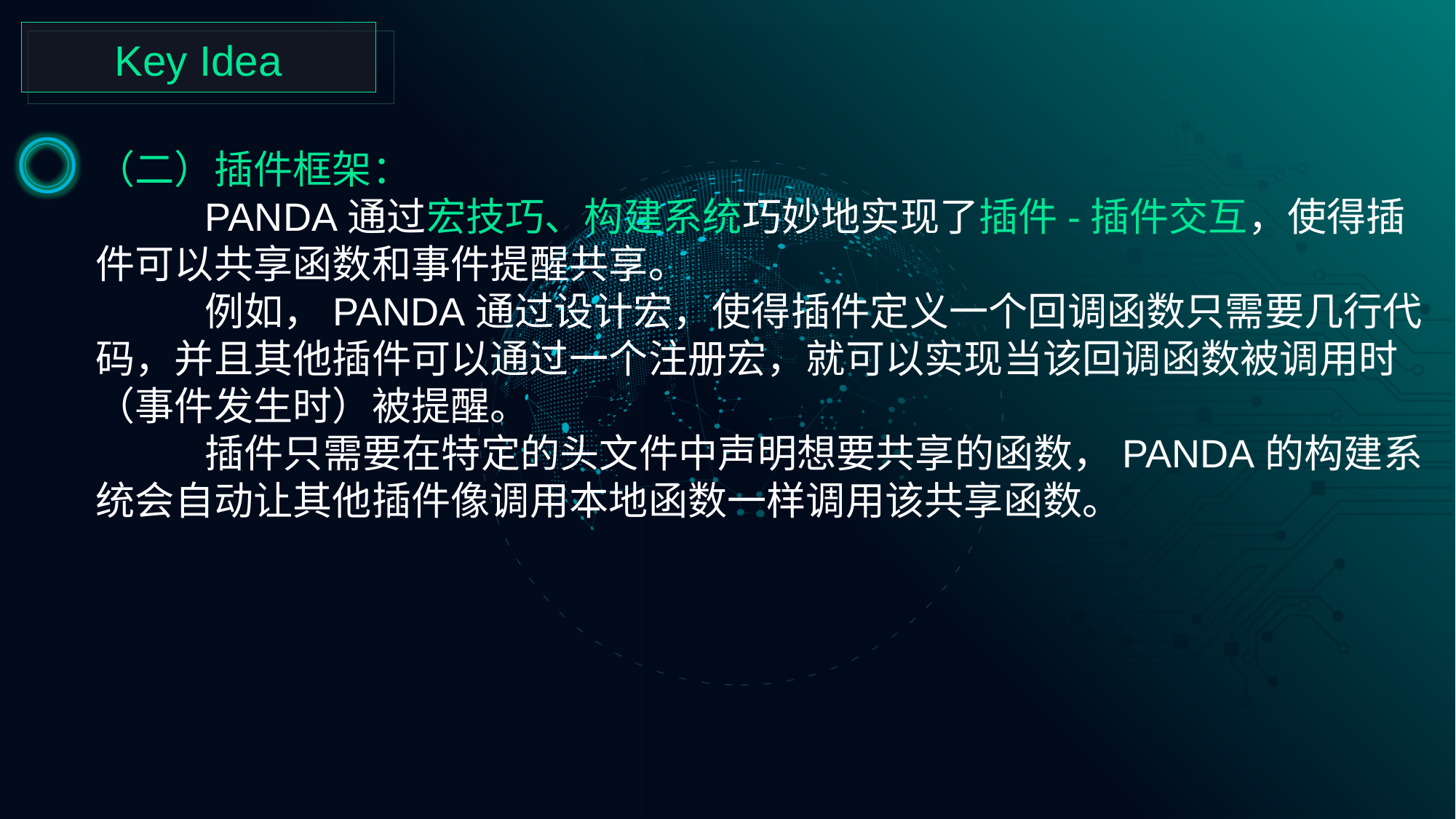

Key Idea

（二）插件框架：
	PANDA通过宏技巧、构建系统巧妙地实现了插件-插件交互，使得插件可以共享函数和事件提醒共享。
	例如，PANDA通过设计宏，使得插件定义一个回调函数只需要几行代码，并且其他插件可以通过一个注册宏，就可以实现当该回调函数被调用时（事件发生时）被提醒。
	插件只需要在特定的头文件中声明想要共享的函数，PANDA的构建系统会自动让其他插件像调用本地函数一样调用该共享函数。